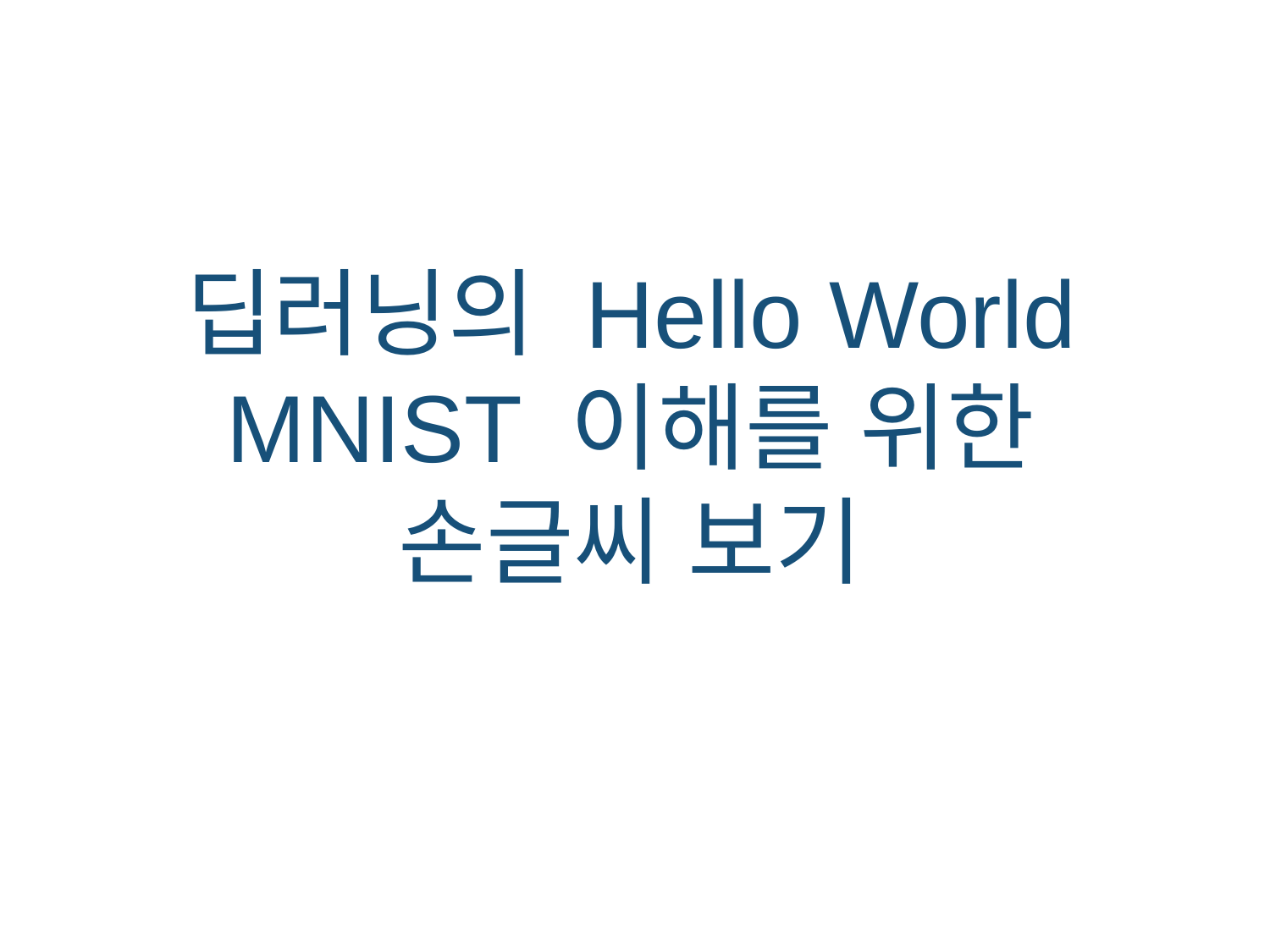

딥러닝의 Hello World
MNIST 이해를 위한
손글씨 보기